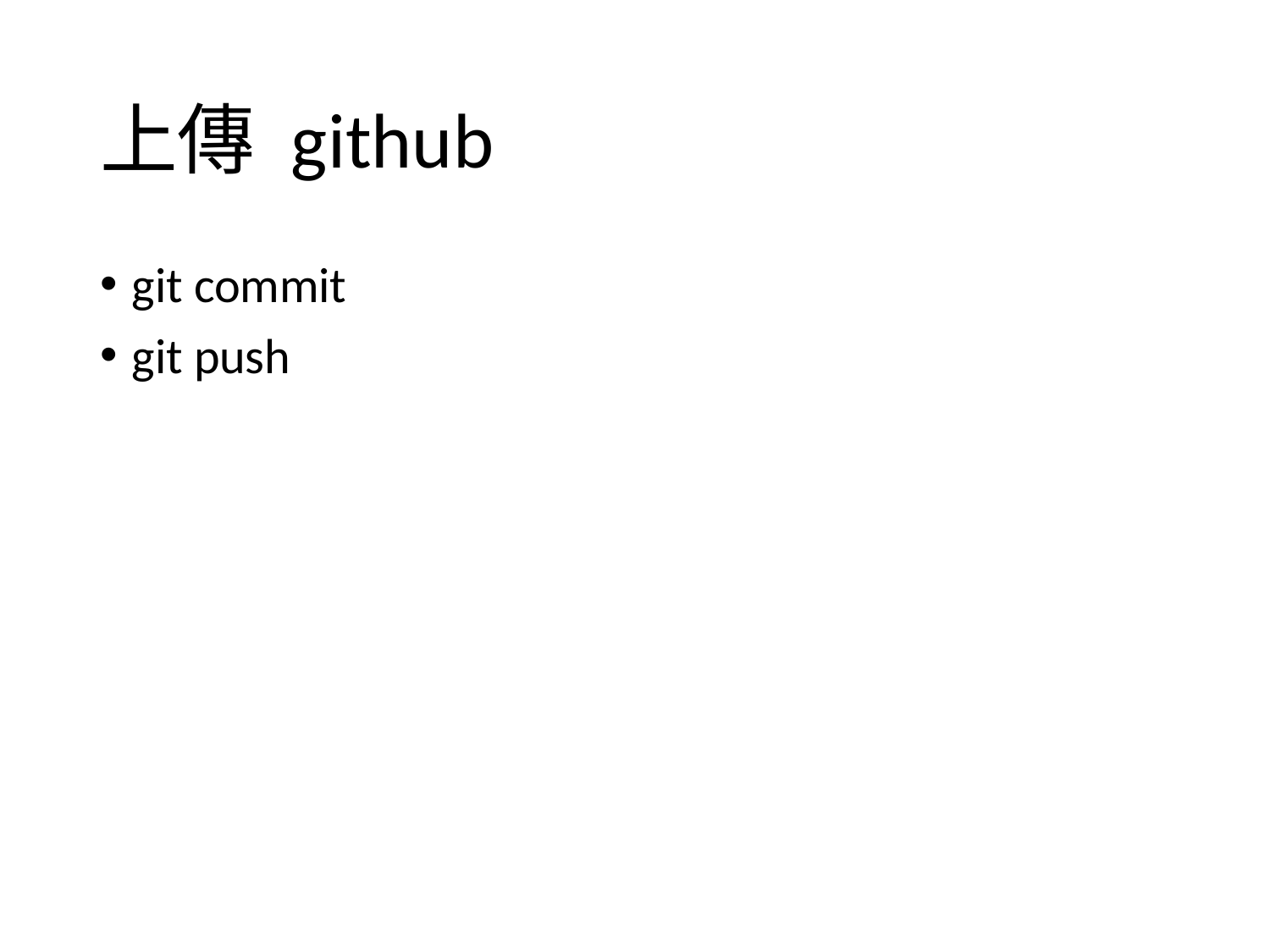

# 上傳 github
git commit
git push